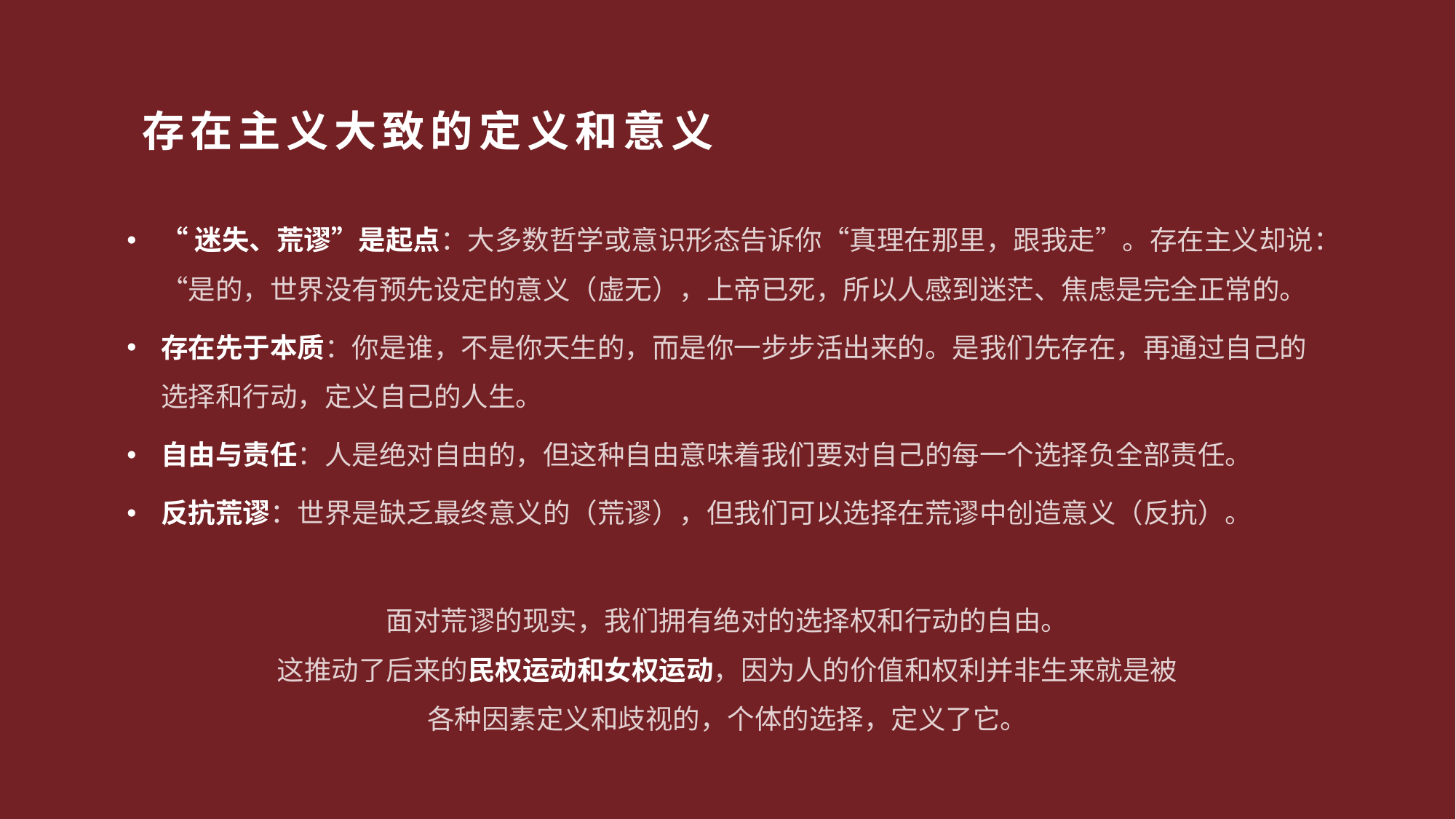

# 存在主义大致的定义和意义
存在主义者关心的是个人，是具体的人类存在。
他们认为，人类存在不同于其他事物的存在类型。其他实体是什么就是什么，但作为人，我在每一刻，都可以选择我想让自己成为的样子。我是自由的。
因此，我对我所做的每件事，都负有责任，这一令人眩晕的事实会导致一种焦虑，而这种焦虑与人类存在本身密不可分。
但另一方面，我只有在境遇中才是自由的，这个境遇包括了我的生理和心理因素，也包括我被抛入的世界中那些物质、历史和社会变量。
尽管存在各种限制，我总是想要更多：我热忱地参与着各种个人计划。
因而，人类存在是模糊的：既被局限在边界之内，同时又超越了物质世界，令人兴奋。
一位从现象学角度来看待这一境况的存在主义者，不会提出简单的处理原则，而会专注于描述生活。
“迷失、荒谬”是起点：大多数哲学或意识形态告诉你“真理在那里，跟我走”。存在主义却说：“是的，世界没有预先设定的意义（虚无），上帝已死，所以人感到迷茫、焦虑是完全正常的。
存在先于本质：你是谁，不是你天生的，而是你一步步活出来的。是我们先存在，再通过自己的选择和行动，定义自己的人生。
自由与责任：人是绝对自由的，但这种自由意味着我们要对自己的每一个选择负全部责任。
反抗荒谬：世界是缺乏最终意义的（荒谬），但我们可以选择在荒谬中创造意义（反抗）。
面对荒谬的现实，我们拥有绝对的选择权和行动的自由。
这推动了后来的民权运动和女权运动，因为人的价值和权利并非生来就是被各种因素定义和歧视的，个体的选择，定义了它。